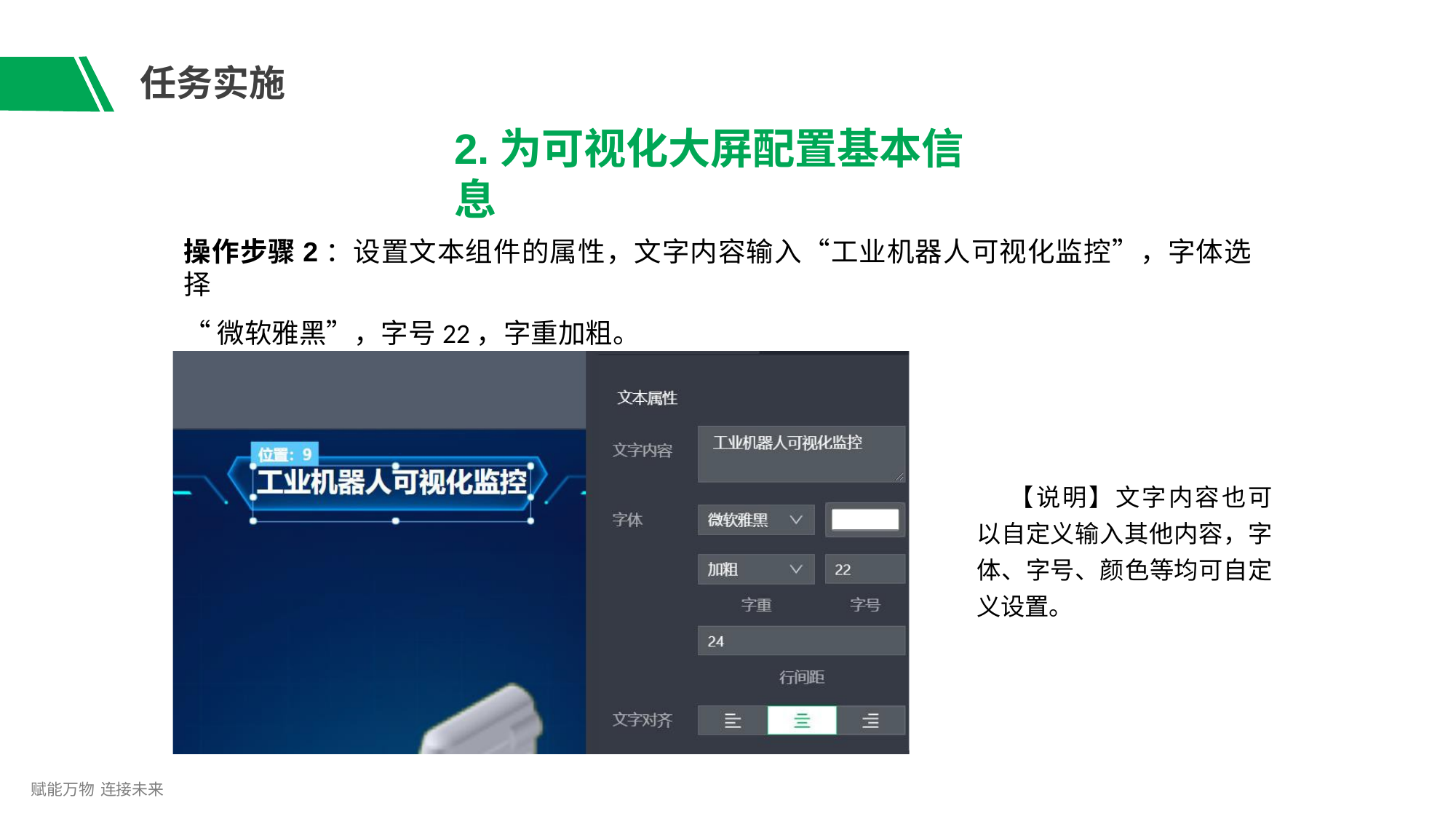

# 任务实施
2.为可视化大屏配置基本信息
操作步骤2：设置文本组件的属性，文字内容输入“工业机器人可视化监控”，字体选择
“微软雅黑”，字号22，字重加粗。

【说明】文字内容也可 以自定义输入其他内容，字 体、字号、颜色等均可自定 义设置。
赋能万物 连接未来